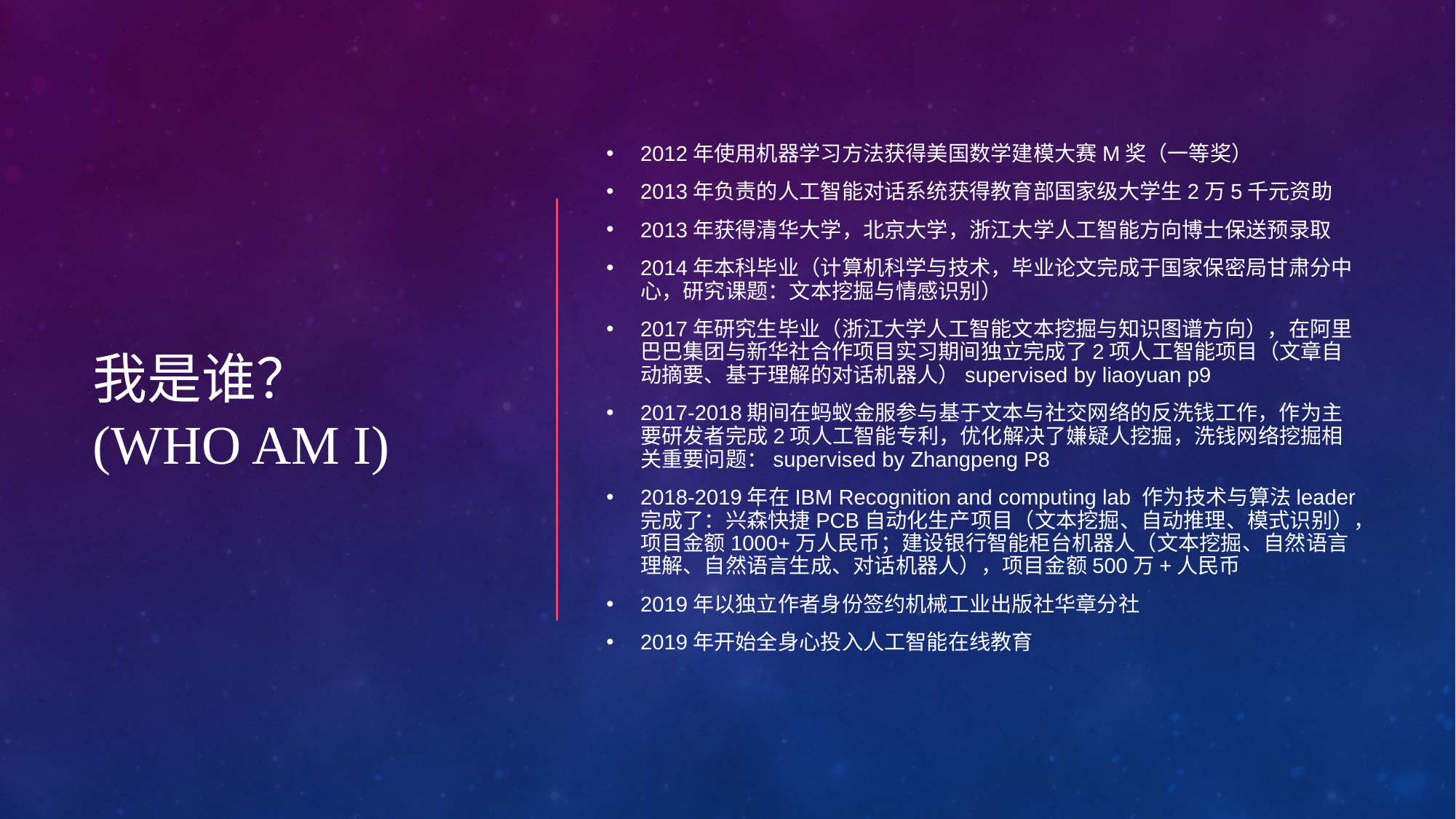

# 我是谁？ (who am I)
2012年使用机器学习方法获得美国数学建模大赛M奖（一等奖）
2013年负责的人工智能对话系统获得教育部国家级大学生2万5千元资助
2013年获得清华大学，北京大学，浙江大学人工智能方向博士保送预录取
2014年本科毕业（计算机科学与技术，毕业论文完成于国家保密局甘肃分中心，研究课题：文本挖掘与情感识别）
2017年研究生毕业（浙江大学人工智能文本挖掘与知识图谱方向），在阿里巴巴集团与新华社合作项目实习期间独立完成了2项人工智能项目（文章自动摘要、基于理解的对话机器人）supervised by liaoyuan p9
2017-2018期间在蚂蚁金服参与基于文本与社交网络的反洗钱工作，作为主要研发者完成2项人工智能专利，优化解决了嫌疑人挖掘，洗钱网络挖掘相关重要问题：supervised by Zhangpeng P8
2018-2019年在IBM Recognition and computing lab 作为技术与算法leader完成了：兴森快捷PCB自动化生产项目（文本挖掘、自动推理、模式识别），项目金额1000+万人民币；建设银行智能柜台机器人（文本挖掘、自然语言理解、自然语言生成、对话机器人），项目金额500万+人民币
2019年以独立作者身份签约机械工业出版社华章分社
2019年开始全身心投入人工智能在线教育